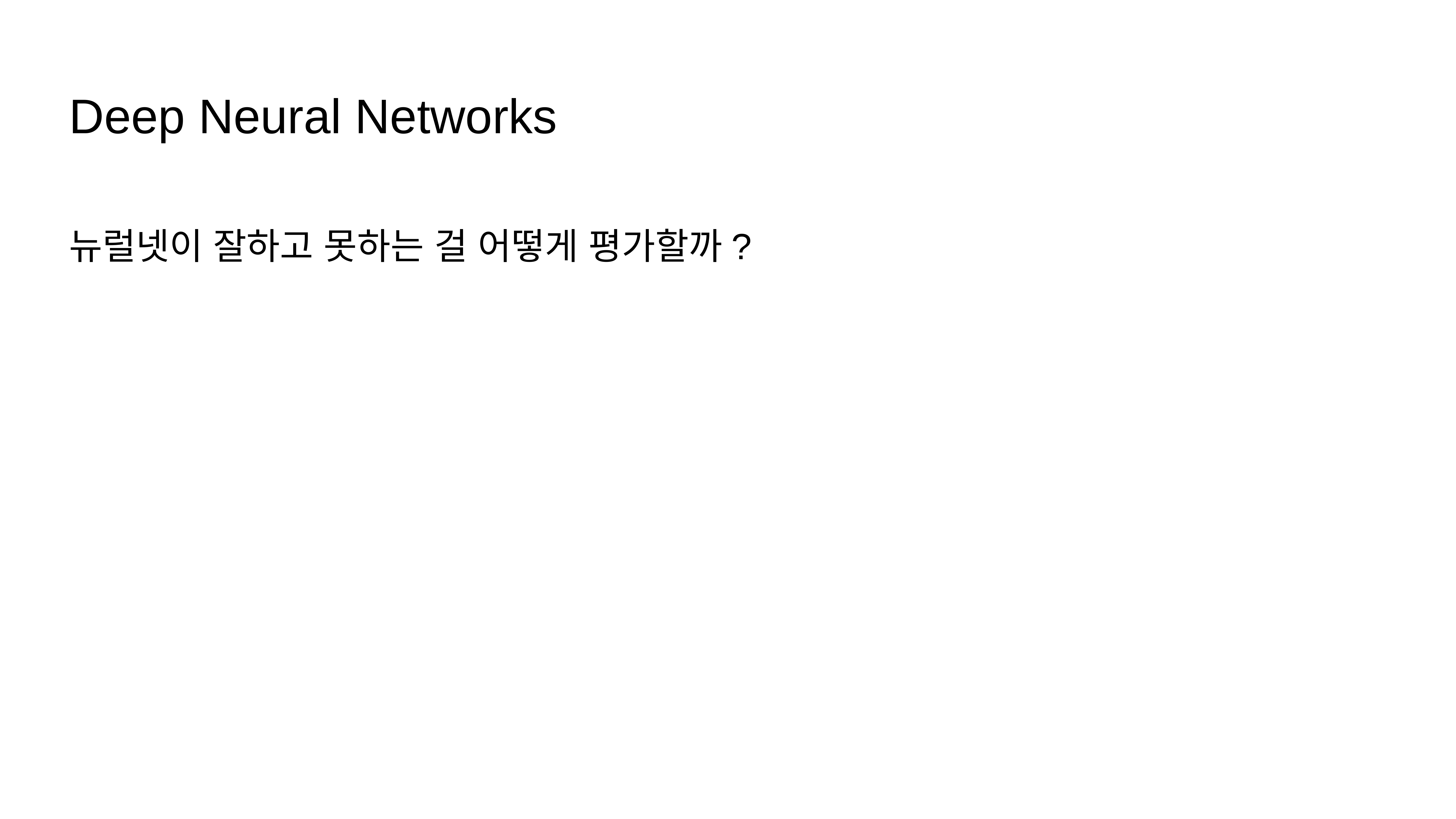

Deep Neural Networks
뉴럴넷이 잘하고 못하는 걸 어떻게 평가할까?